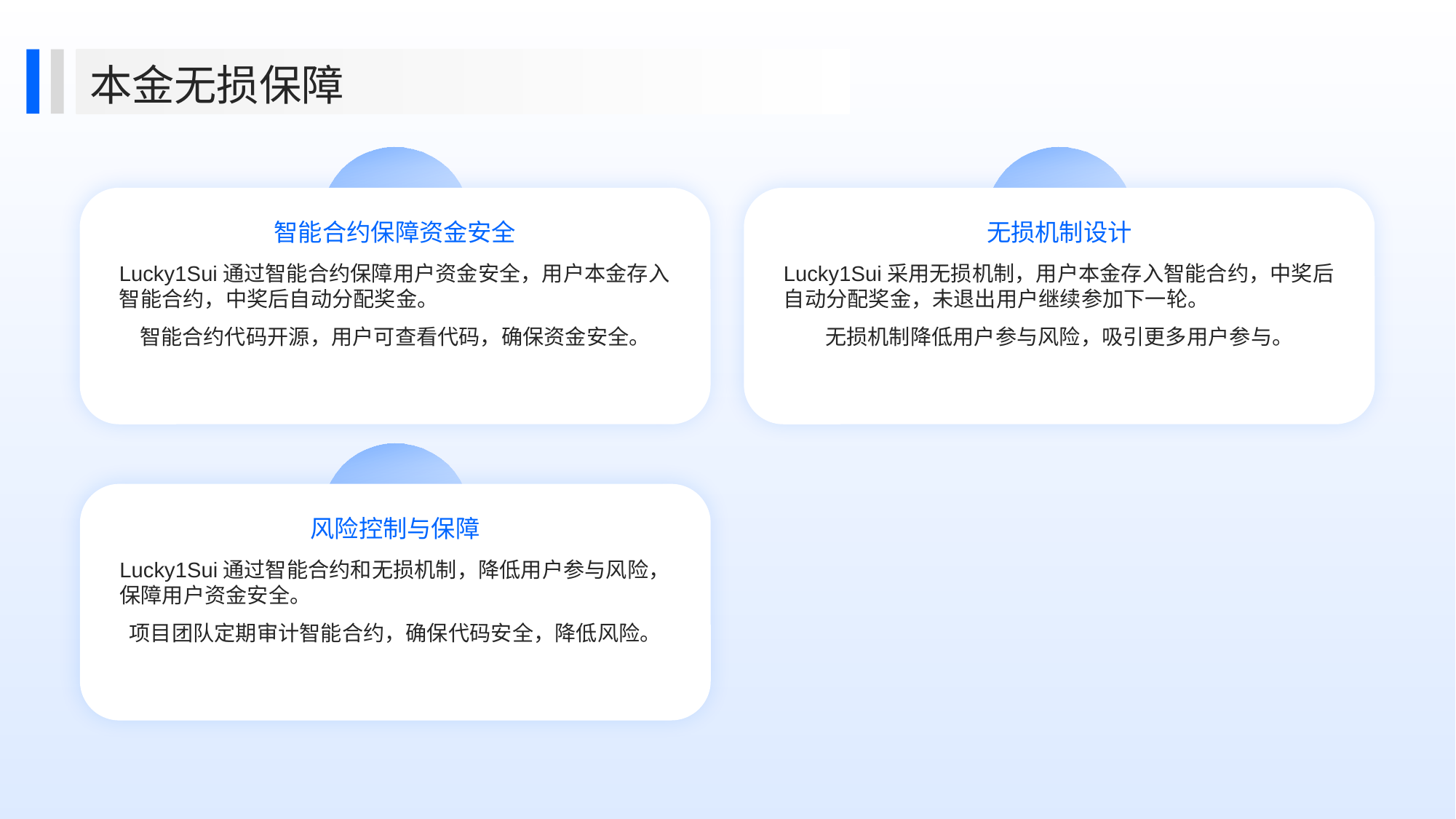

本金无损保障

智能合约保障资金安全
无损机制设计
Lucky1Sui通过智能合约保障用户资金安全，用户本金存入智能合约，中奖后自动分配奖金。
智能合约代码开源，用户可查看代码，确保资金安全。
Lucky1Sui采用无损机制，用户本金存入智能合约，中奖后自动分配奖金，未退出用户继续参加下一轮。
无损机制降低用户参与风险，吸引更多用户参与。

风险控制与保障
Lucky1Sui通过智能合约和无损机制，降低用户参与风险，保障用户资金安全。
项目团队定期审计智能合约，确保代码安全，降低风险。